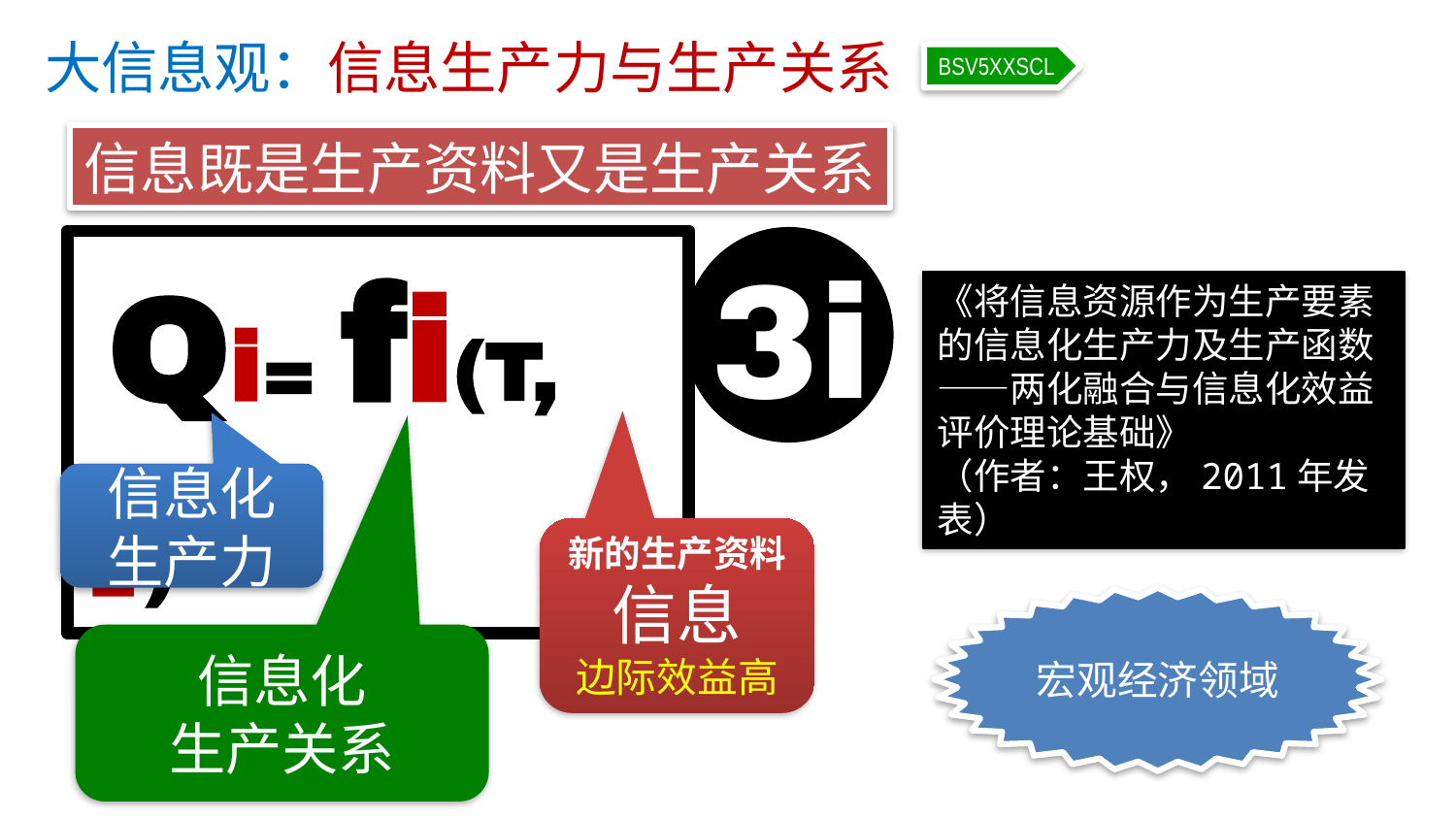

大信息观：信息生产力与生产关系
BSV5XXSCL
信息既是生产资料又是生产关系

3i
 Qi= fi(T, I)
《将信息资源作为生产要素的信息化生产力及生产函数——两化融合与信息化效益评价理论基础》
（作者：王权，2011年发表）
信息化生产力
新的生产资料
信息
边际效益高
宏观经济领域
信息化
生产关系